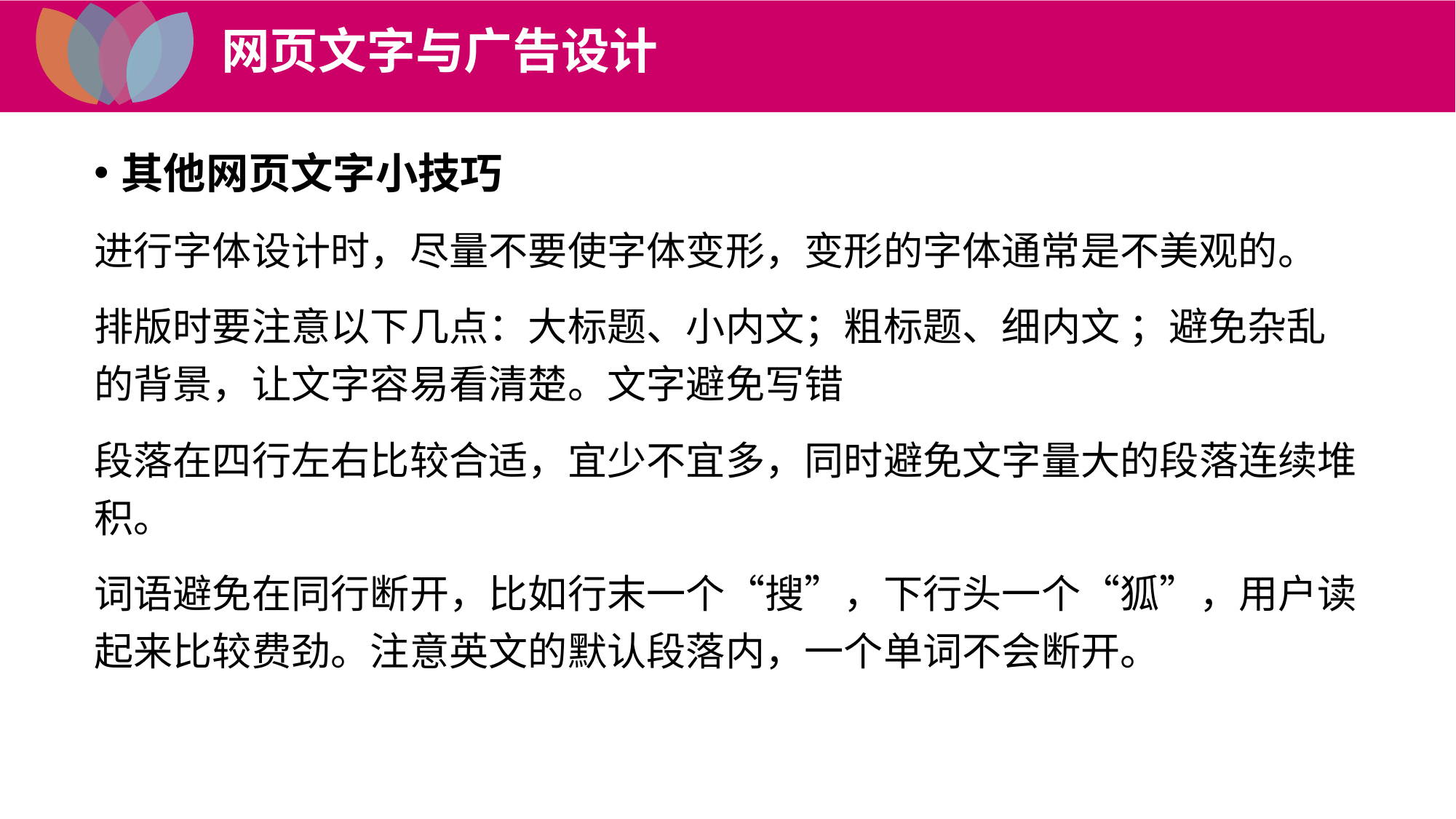

网页文字与广告设计
其他网页文字小技巧
进行字体设计时，尽量不要使字体变形，变形的字体通常是不美观的。
排版时要注意以下几点：大标题、小内文；粗标题、细内文 ；避免杂乱的背景，让文字容易看清楚。文字避免写错
段落在四行左右比较合适，宜少不宜多，同时避免文字量大的段落连续堆积。
词语避免在同行断开，比如行末一个“搜”，下行头一个“狐”，用户读起来比较费劲。注意英文的默认段落内，一个单词不会断开。